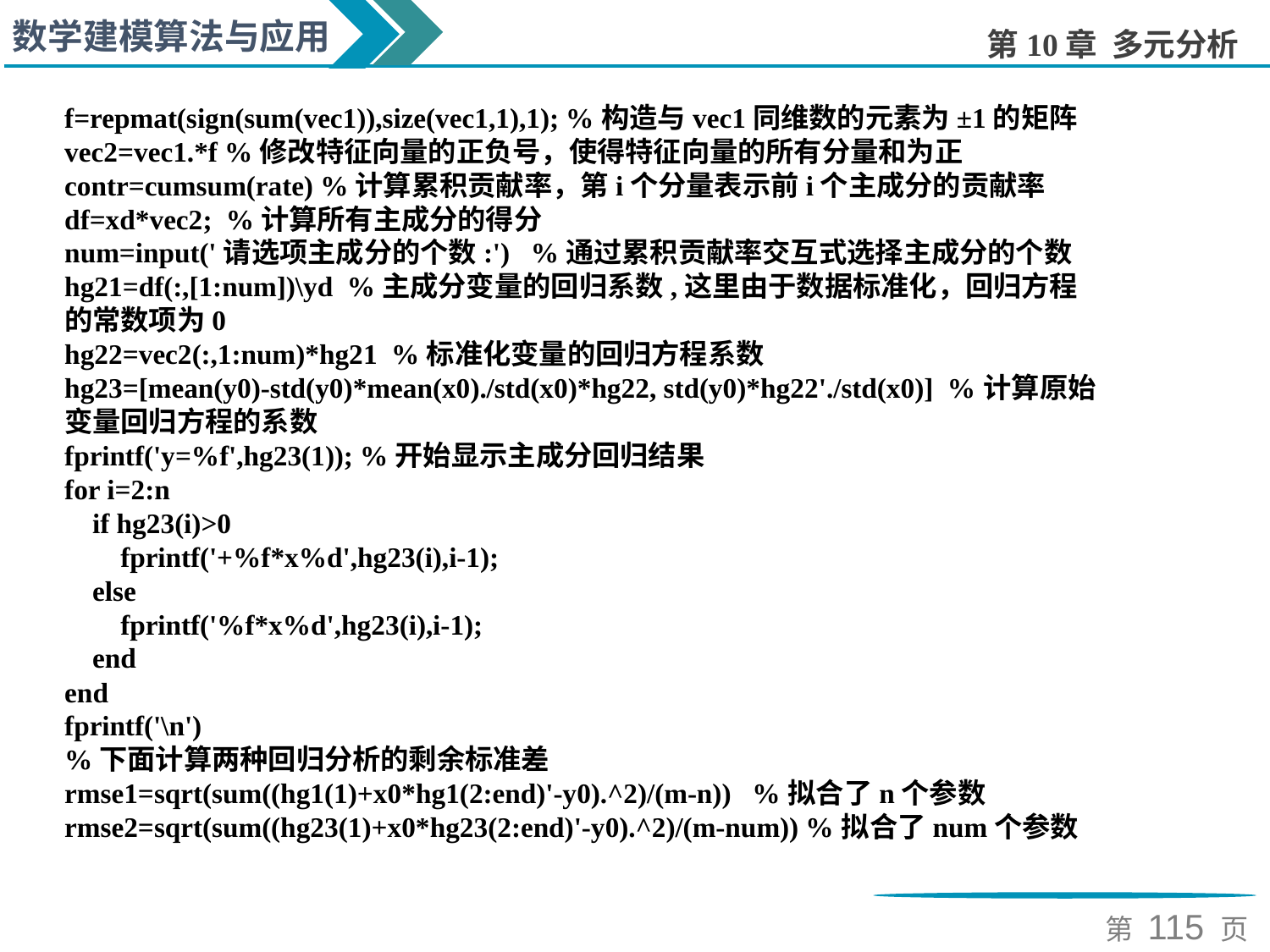

f=repmat(sign(sum(vec1)),size(vec1,1),1); %构造与vec1同维数的元素为±1的矩阵
vec2=vec1.*f %修改特征向量的正负号，使得特征向量的所有分量和为正
contr=cumsum(rate) %计算累积贡献率，第i个分量表示前i个主成分的贡献率
df=xd*vec2;  %计算所有主成分的得分
num=input('请选项主成分的个数:')   %通过累积贡献率交互式选择主成分的个数
hg21=df(:,[1:num])\yd  %主成分变量的回归系数,这里由于数据标准化，回归方程的常数项为0
hg22=vec2(:,1:num)*hg21  %标准化变量的回归方程系数
hg23=[mean(y0)-std(y0)*mean(x0)./std(x0)*hg22, std(y0)*hg22'./std(x0)]  %计算原始变量回归方程的系数
fprintf('y=%f',hg23(1)); %开始显示主成分回归结果
for i=2:n
    if hg23(i)>0
        fprintf('+%f*x%d',hg23(i),i-1);
    else
        fprintf('%f*x%d',hg23(i),i-1);
    end
end
fprintf('\n')
%下面计算两种回归分析的剩余标准差
rmse1=sqrt(sum((hg1(1)+x0*hg1(2:end)'-y0).^2)/(m-n))   %拟合了n个参数
rmse2=sqrt(sum((hg23(1)+x0*hg23(2:end)'-y0).^2)/(m-num)) %拟合了num个参数